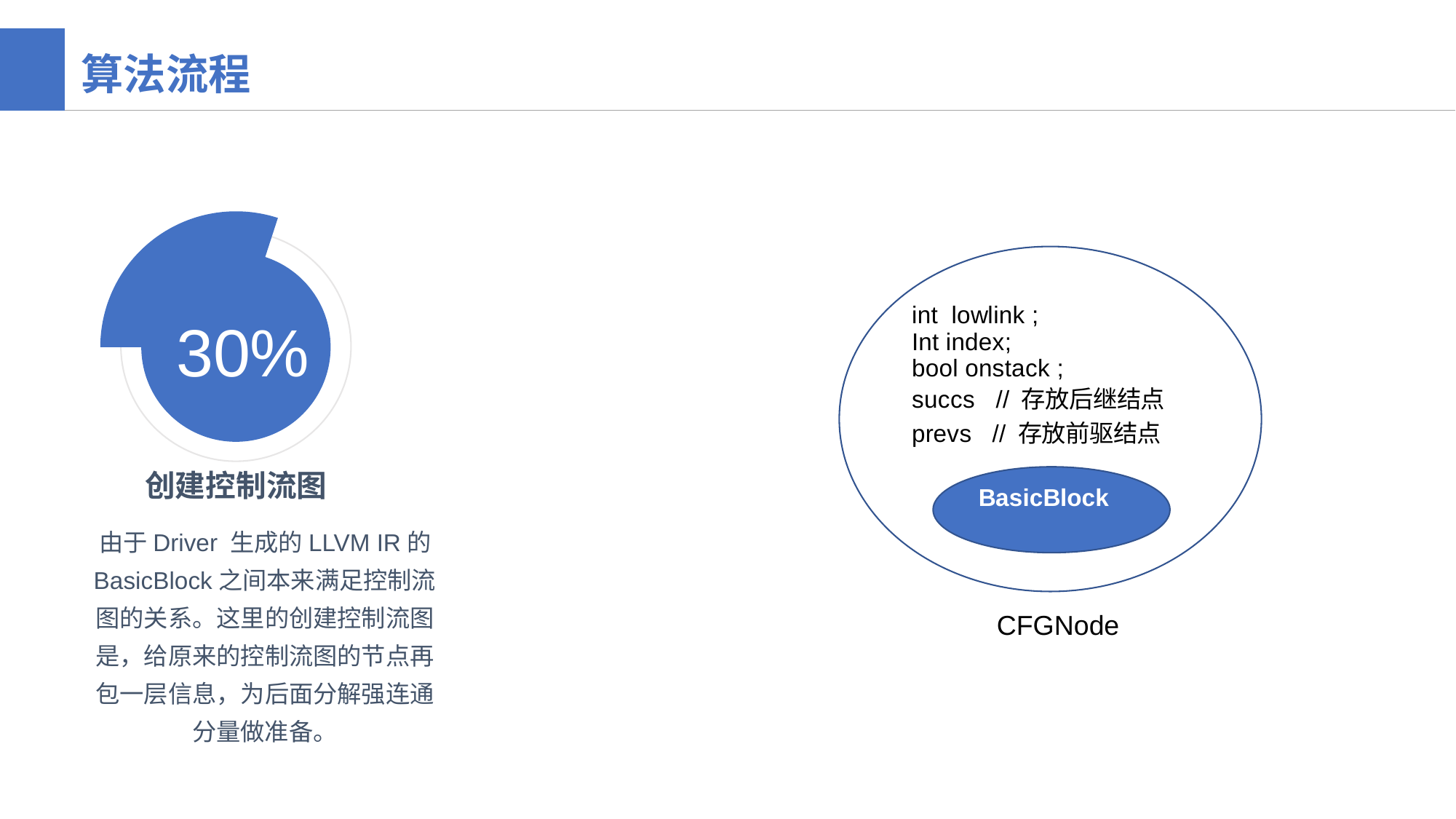

算法流程

### Chart

| Category |
|---|

### Chart

| Category | 销售额 |
|---|---|
| 第一季度 | 30.0 |
| 第二季度 | 70.0 |

30%
创建控制流图
由于Driver 生成的LLVM IR的 BasicBlock之间本来满足控制流图的关系。这里的创建控制流图是，给原来的控制流图的节点再包一层信息，为后面分解强连通分量做准备。
CFGNode